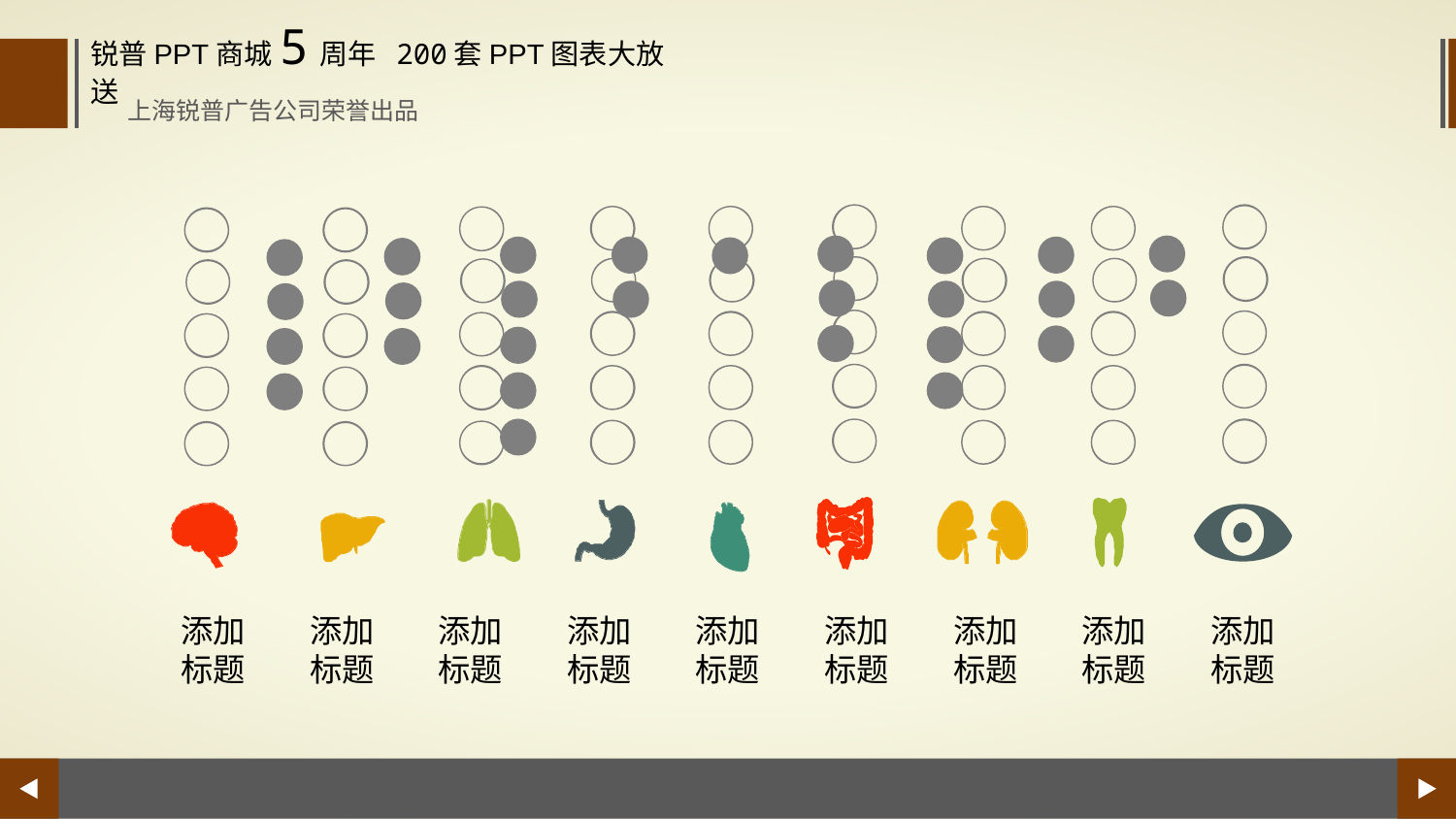

锐普PPT商城5周年  200套PPT图表大放送

上海锐普广告公司荣誉出品

添加
标题
添加
标题
添加
标题
添加
标题
添加
标题
添加
标题
添加
标题
添加
标题
添加
标题